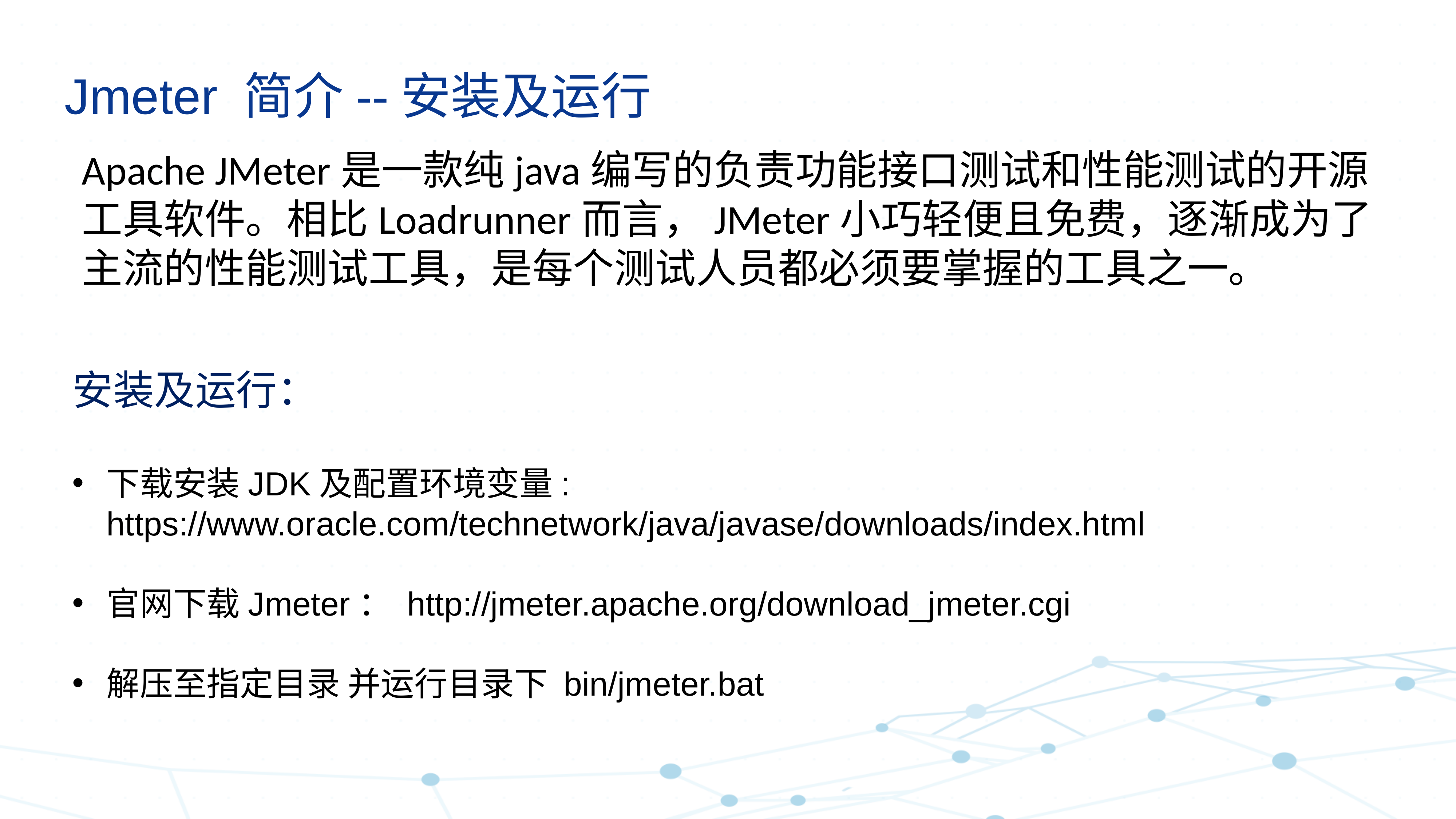

Jmeter 简介--安装及运行
Apache JMeter是一款纯java编写的负责功能接口测试和性能测试的开源工具软件。相比Loadrunner而言，JMeter小巧轻便且免费，逐渐成为了主流的性能测试工具，是每个测试人员都必须要掌握的工具之一。
安装及运行：

下载安装JDK及配置环境变量: https://www.oracle.com/technetwork/java/javase/downloads/index.html

官网下载Jmeter： http://jmeter.apache.org/download_jmeter.cgi

解压至指定目录 并运行目录下 bin/jmeter.bat